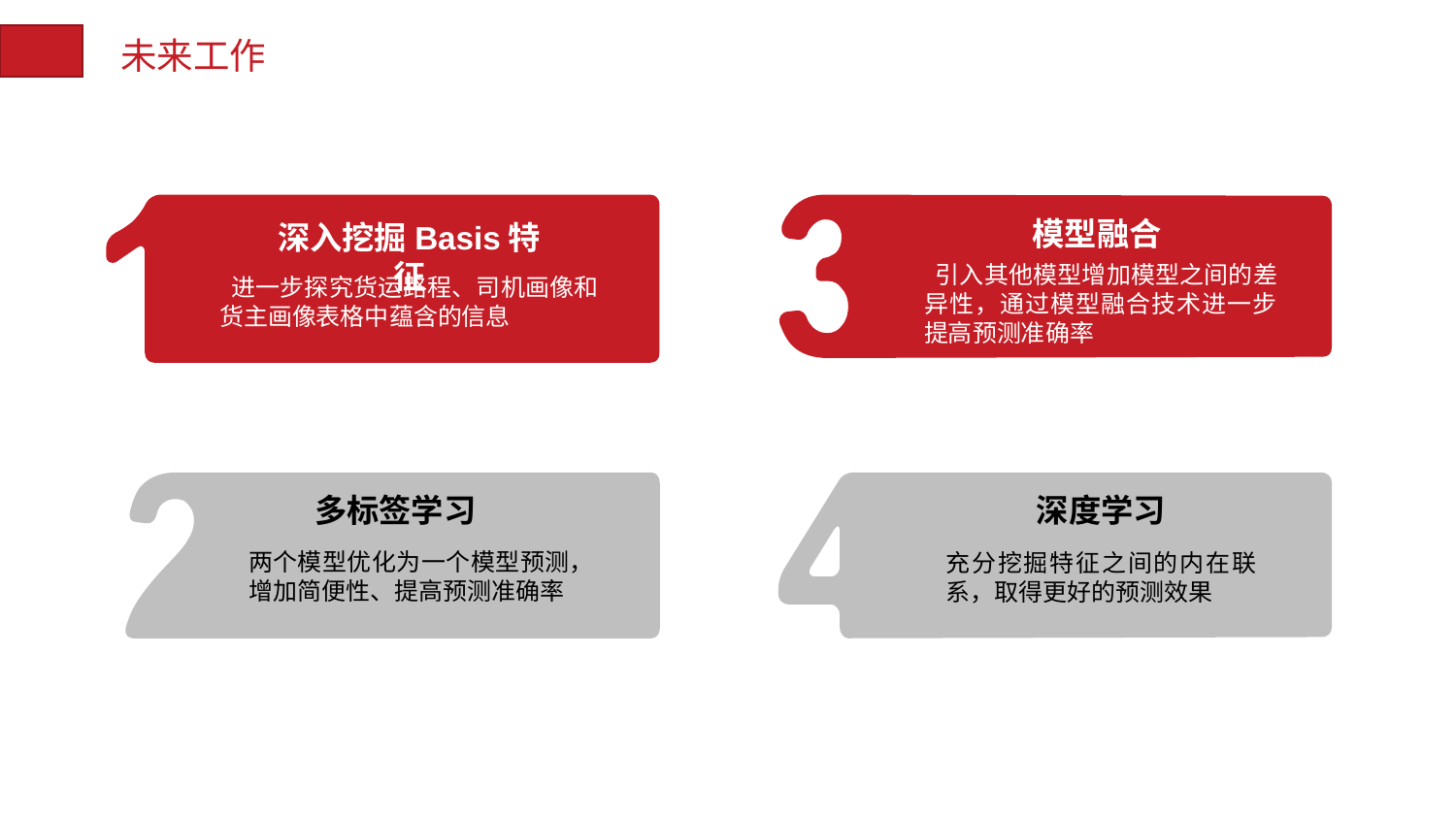

未来工作

模型融合
 引入其他模型增加模型之间的差异性，通过模型融合技术进一步提高预测准确率

深入挖掘Basis特征
 进一步探究货运路程、司机画像和货主画像表格中蕴含的信息

多标签学习
两个模型优化为一个模型预测，增加简便性、提高预测准确率

深度学习
充分挖掘特征之间的内在联系，取得更好的预测效果